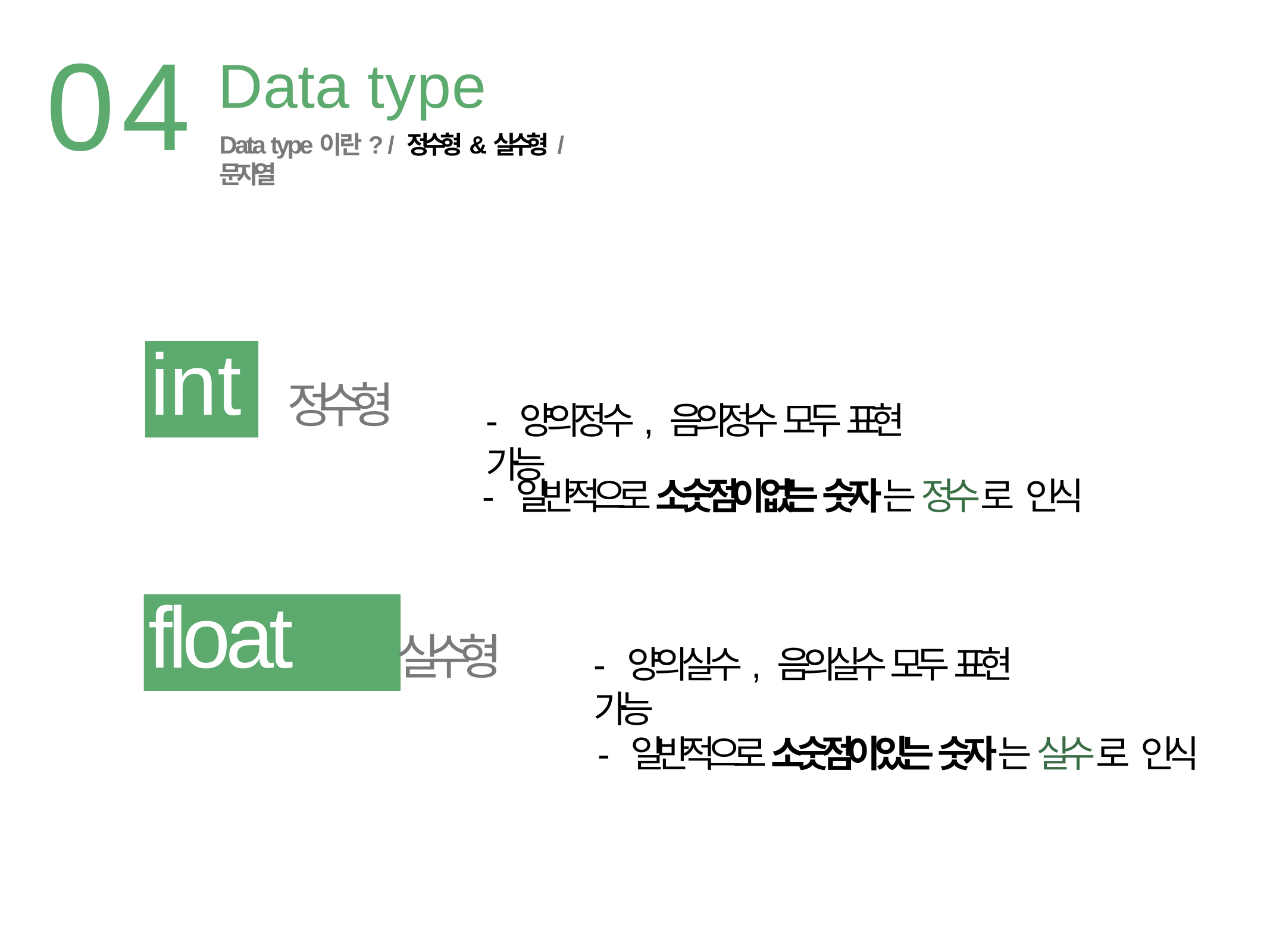

04
Data type
Data type이란? / 정수형&실수형   / 문자열
int 정수형

- 양의정수,  음의정수  모두  표현 가능
- 일반적으로  소숫점이  없는  숫자는  정수로 인식
float    실수형

- 양의실수,  음의실수  모두  표현 가능
- 일반적으로  소숫점이  있는  숫자는  실수로 인식